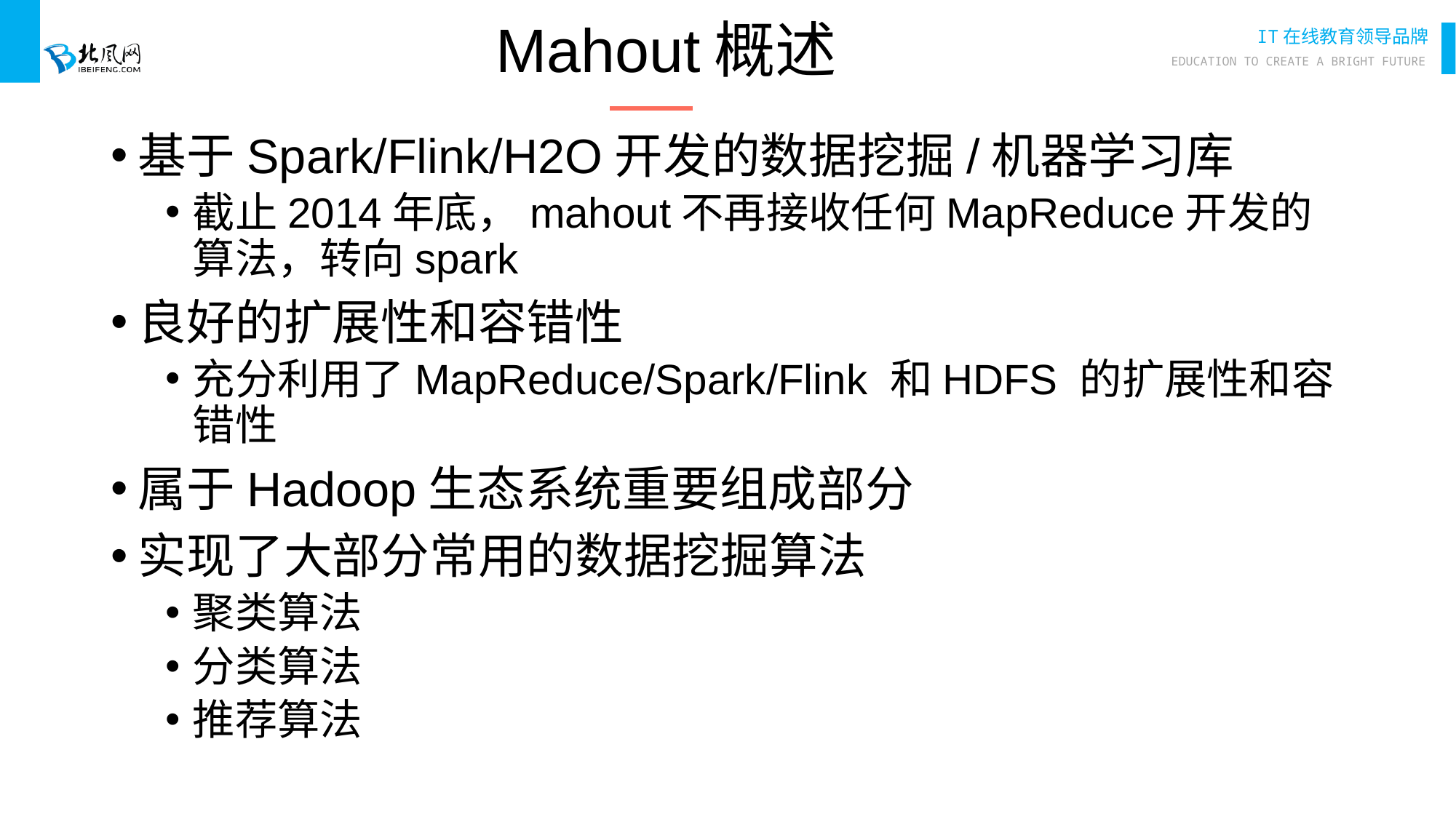

# Mahout概述
基于Spark/Flink/H2O开发的数据挖掘/机器学习库
截止2014年底，mahout不再接收任何MapReduce开发的算法，转向spark
良好的扩展性和容错性
充分利用了MapReduce/Spark/Flink 和HDFS 的扩展性和容错性
属于Hadoop生态系统重要组成部分
实现了大部分常用的数据挖掘算法
聚类算法
分类算法
推荐算法